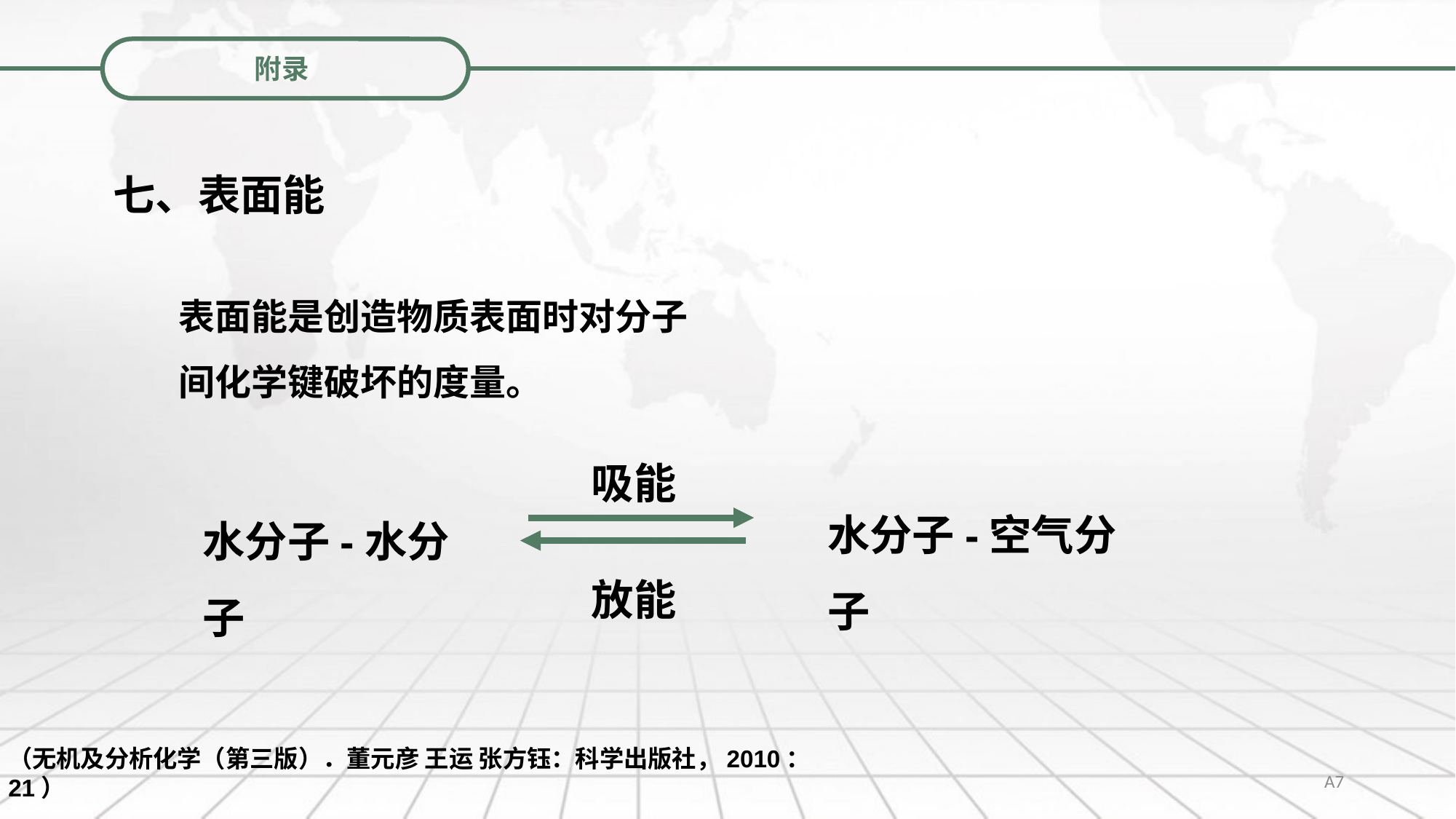

附录
七、表面能
表面能是创造物质表面时对分子间化学键破坏的度量。

吸能
水分子-空气分子
水分子-水分子
放能
（无机及分析化学（第三版）．董元彦 王运 张方钰：科学出版社，2010：21）
A7